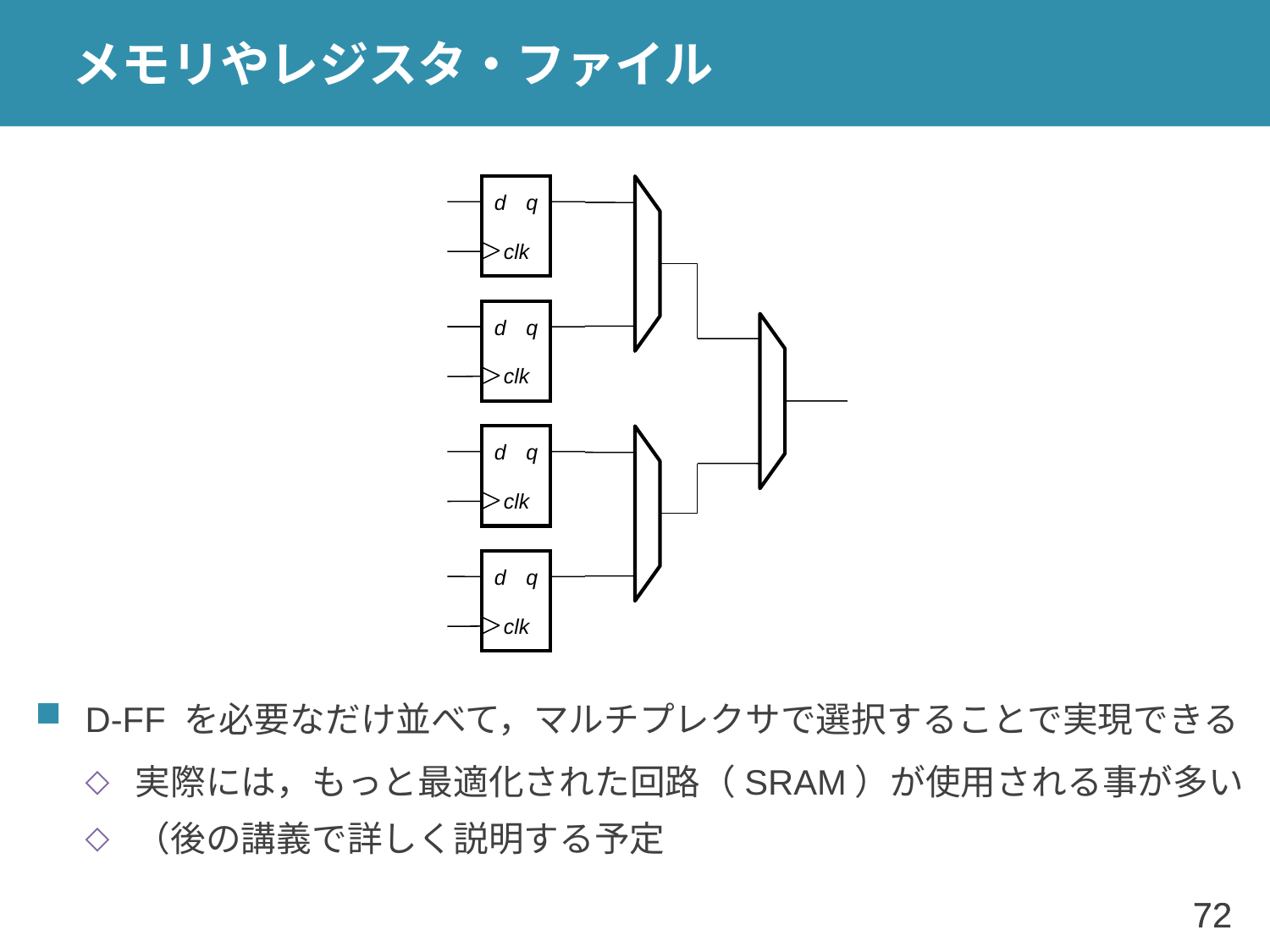

# メモリやレジスタ・ファイル

d
q

clk

d
q

clk

d
q

clk

d
q

clk

D-FF を必要なだけ並べて，マルチプレクサで選択することで実現できる
実際には，もっと最適化された回路（SRAM）が使用される事が多い
（後の講義で詳しく説明する予定